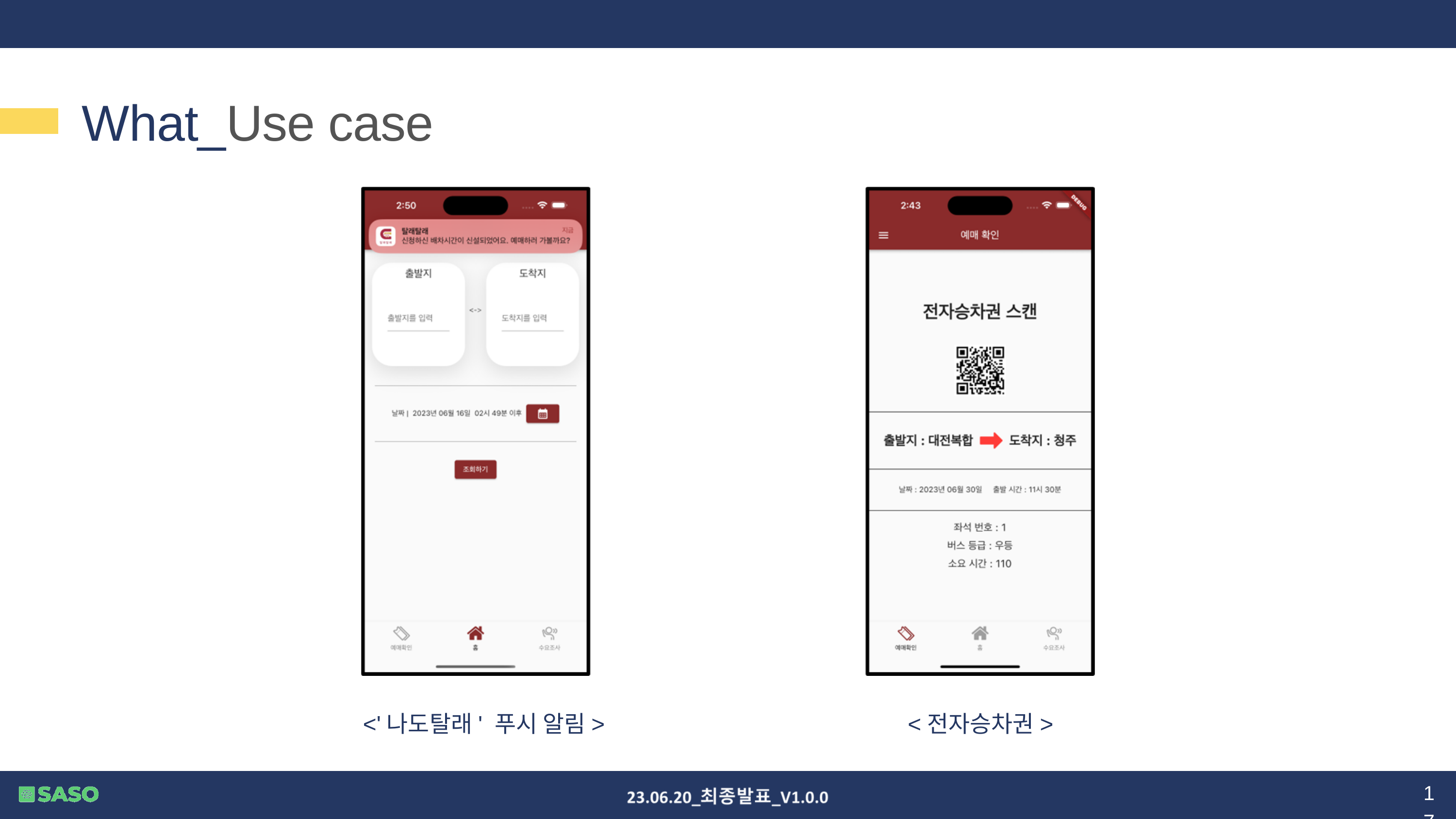

What_Use case

<'나도탈래' 푸시 알림>
<전자승차권>

17